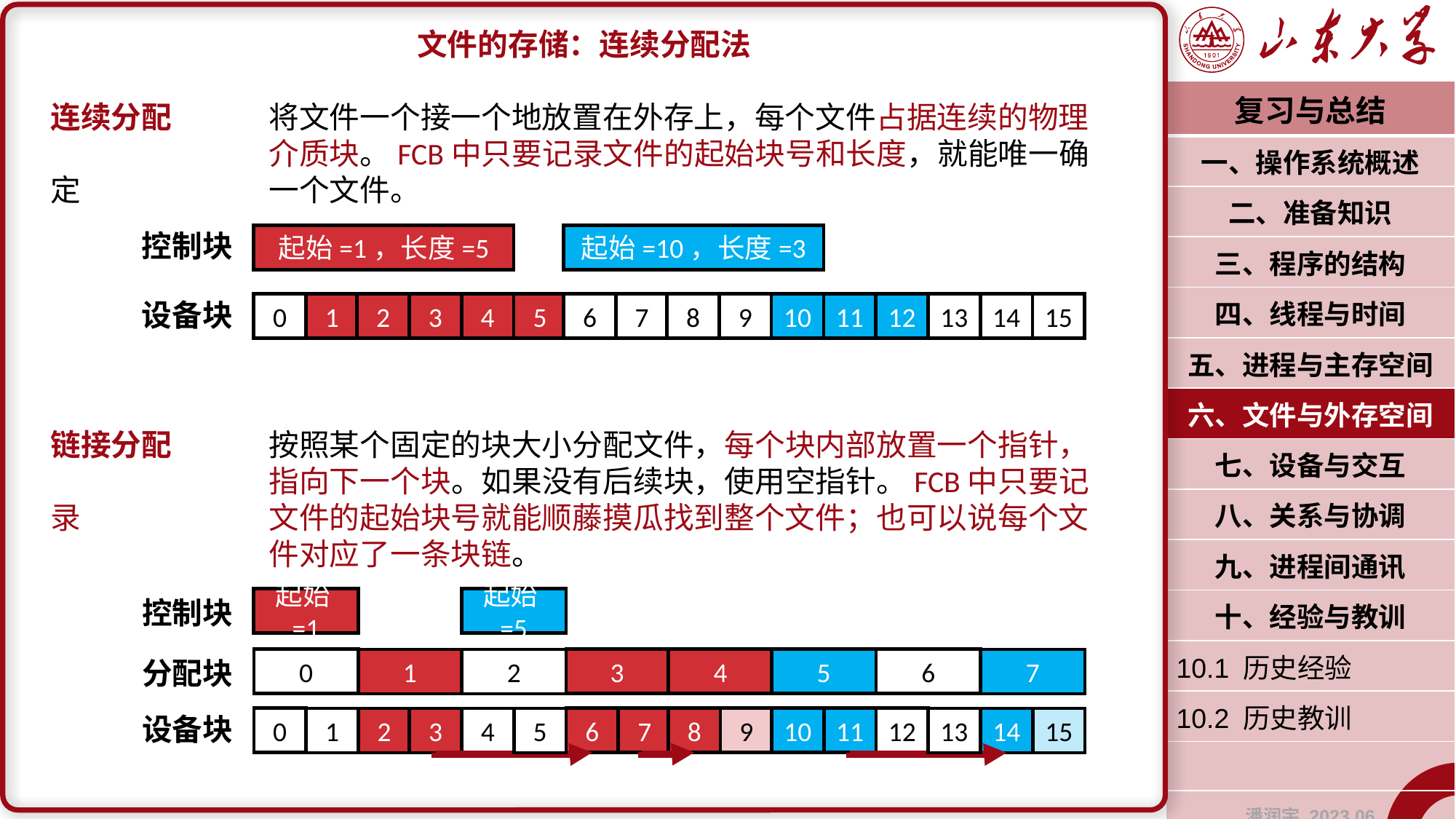

文件的存储：连续分配法

连续分配	将文件一个接一个地放置在外存上，每个文件占据连续的物理		介质块。FCB中只要记录文件的起始块号和长度，就能唯一确定		一个文件。

链接分配	按照某个固定的块大小分配文件，每个块内部放置一个指针，		指向下一个块。如果没有后续块，使用空指针。FCB中只要记录		文件的起始块号就能顺藤摸瓜找到整个文件；也可以说每个文		件对应了一条块链。

| 复习与总结 |
| --- |
| 一、操作系统概述 |
| 二、准备知识 |
| 三、程序的结构 |
| 四、线程与时间 |
| 五、进程与主存空间 |
| 六、文件与外存空间 |
| 七、设备与交互 |
| 八、关系与协调 |
| 九、进程间通讯 |
| 十、经验与教训 |
| 10.1 历史经验 |
| 10.2 历史教训 |
|  |
| 潘润宇 2023.06 |
控制块
起始=1，长度=5
起始=10，长度=3
设备块
0
1
2
3
4
5
6
7
8
9
10
11
12
13
14
15
控制块
起始=1
起始=5
分配块
3
4
5
6
0
1
2
7
设备块
6
7
8
9
10
11
12
0
1
2
3
4
5
13
14
15